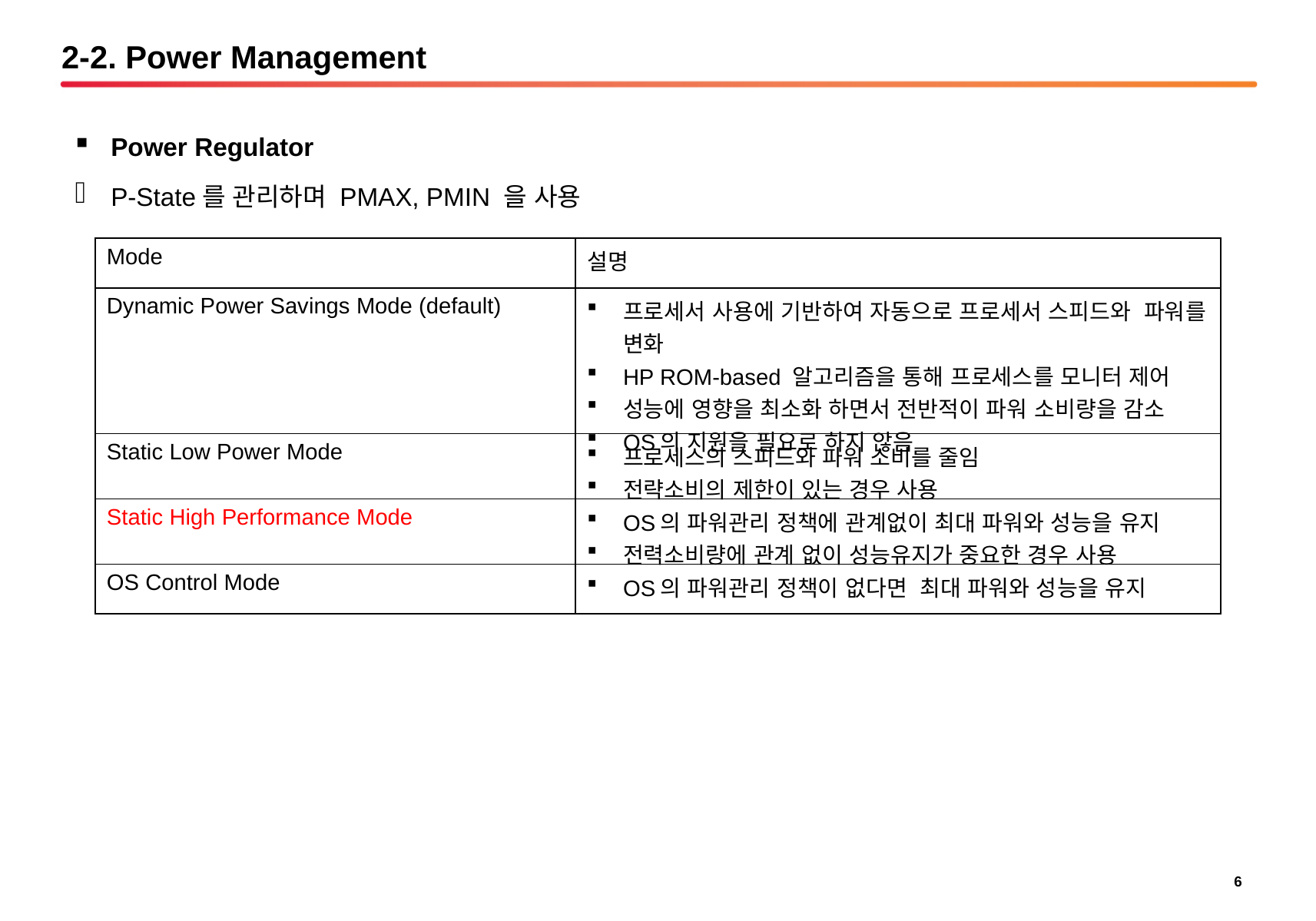

# 2-2. Power Management
Power Regulator
P-State를 관리하며 PMAX, PMIN 을 사용
| Mode | 설명 |
| --- | --- |
| Dynamic Power Savings Mode (default) | 프로세서 사용에 기반하여 자동으로 프로세서 스피드와 파워를 변화 HP ROM-based 알고리즘을 통해 프로세스를 모니터 제어 성능에 영향을 최소화 하면서 전반적이 파워 소비량을 감소 OS의 지원을 필요로 하지 않음 |
| Static Low Power Mode | 프로세스의 스피드와 파워 소비를 줄임 전략소비의 제한이 있는 경우 사용 |
| Static High Performance Mode | OS의 파워관리 정책에 관계없이 최대 파워와 성능을 유지 전력소비량에 관계 없이 성능유지가 중요한 경우 사용 |
| OS Control Mode | OS의 파워관리 정책이 없다면 최대 파워와 성능을 유지 |